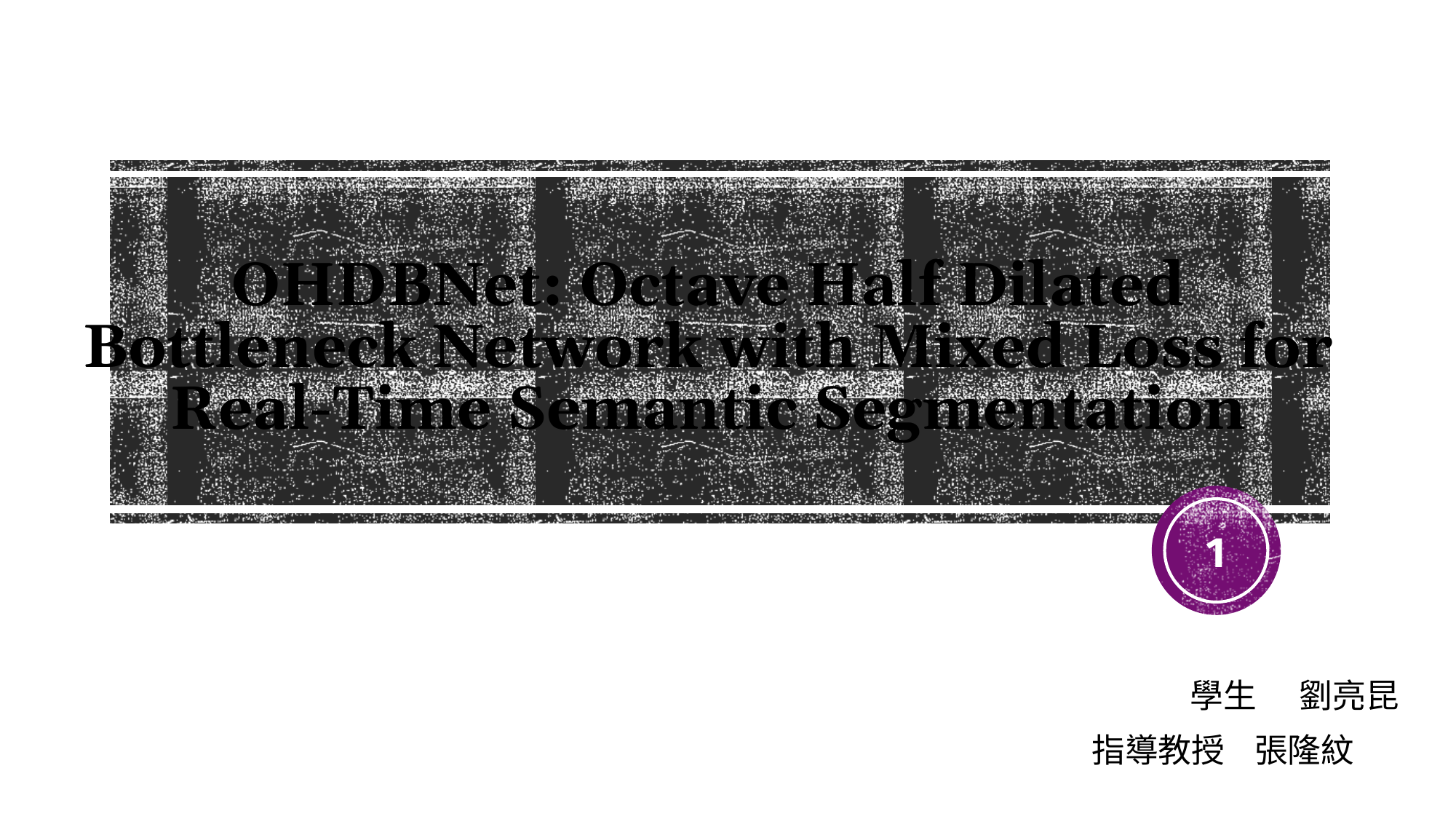

# OHDBNet: Octave Half Dilated Bottleneck Network with Mixed Loss for Real-Time Semantic Segmentation
1
		學生	劉亮昆
               指導教授    張隆紋